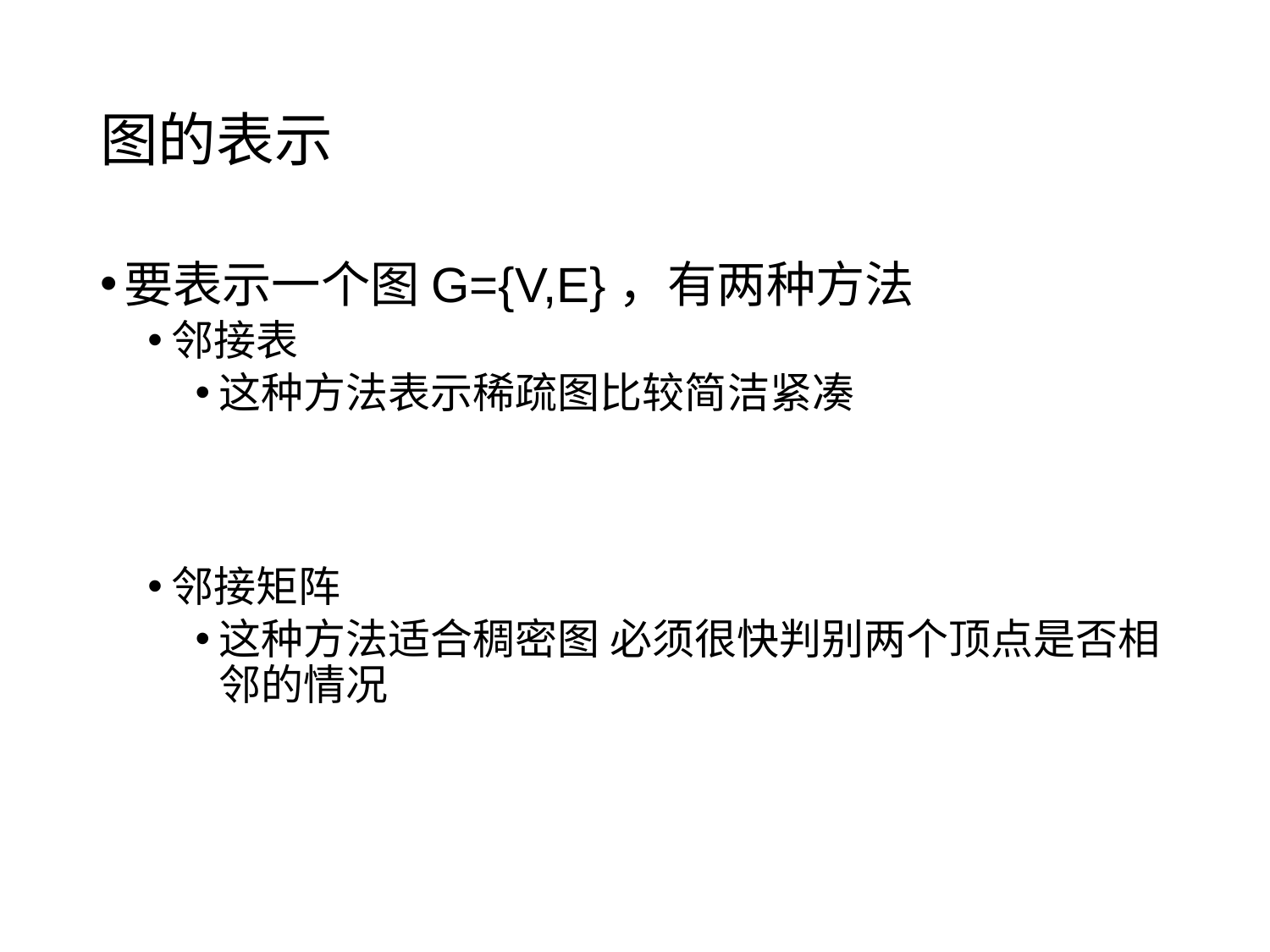

# 图的表示
要表示一个图G={V,E}，有两种方法
邻接表
这种方法表示稀疏图比较简洁紧凑

邻接矩阵
这种方法适合稠密图 必须很快判别两个顶点是否相邻的情况